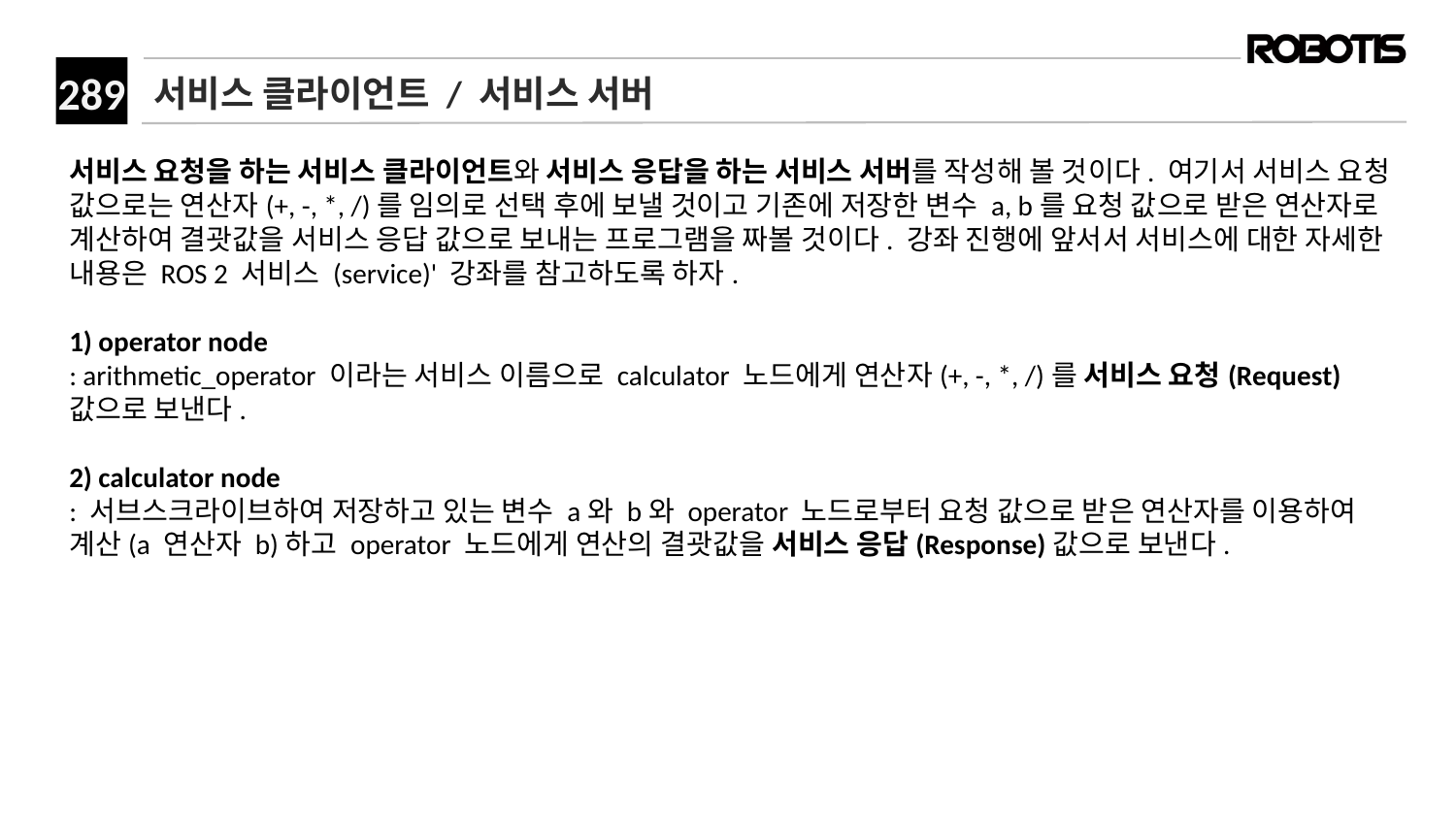

# 서비스 클라이언트 / 서비스 서버
서비스 요청을 하는 서비스 클라이언트와 서비스 응답을 하는 서비스 서버를 작성해 볼 것이다. 여기서 서비스 요청 값으로는 연산자(+, -, *, /)를 임의로 선택 후에 보낼 것이고 기존에 저장한 변수 a, b를 요청 값으로 받은 연산자로 계산하여 결괏값을 서비스 응답 값으로 보내는 프로그램을 짜볼 것이다. 강좌 진행에 앞서서 서비스에 대한 자세한 내용은 ROS 2 서비스 (service)' 강좌를 참고하도록 하자.

​1) operator node
: arithmetic_operator 이라는 서비스 이름으로 calculator 노드에게 연산자(+, -, *, /)를 서비스 요청(Request)값으로 보낸다.

2) calculator node
: 서브스크라이브하여 저장하고 있는 변수 a와 b와 operator 노드로부터 요청 값으로 받은 연산자를 이용하여 계산(a 연산자 b)하고 operator 노드에게 연산의 결괏값을 서비스 응답(Response)값으로 보낸다.